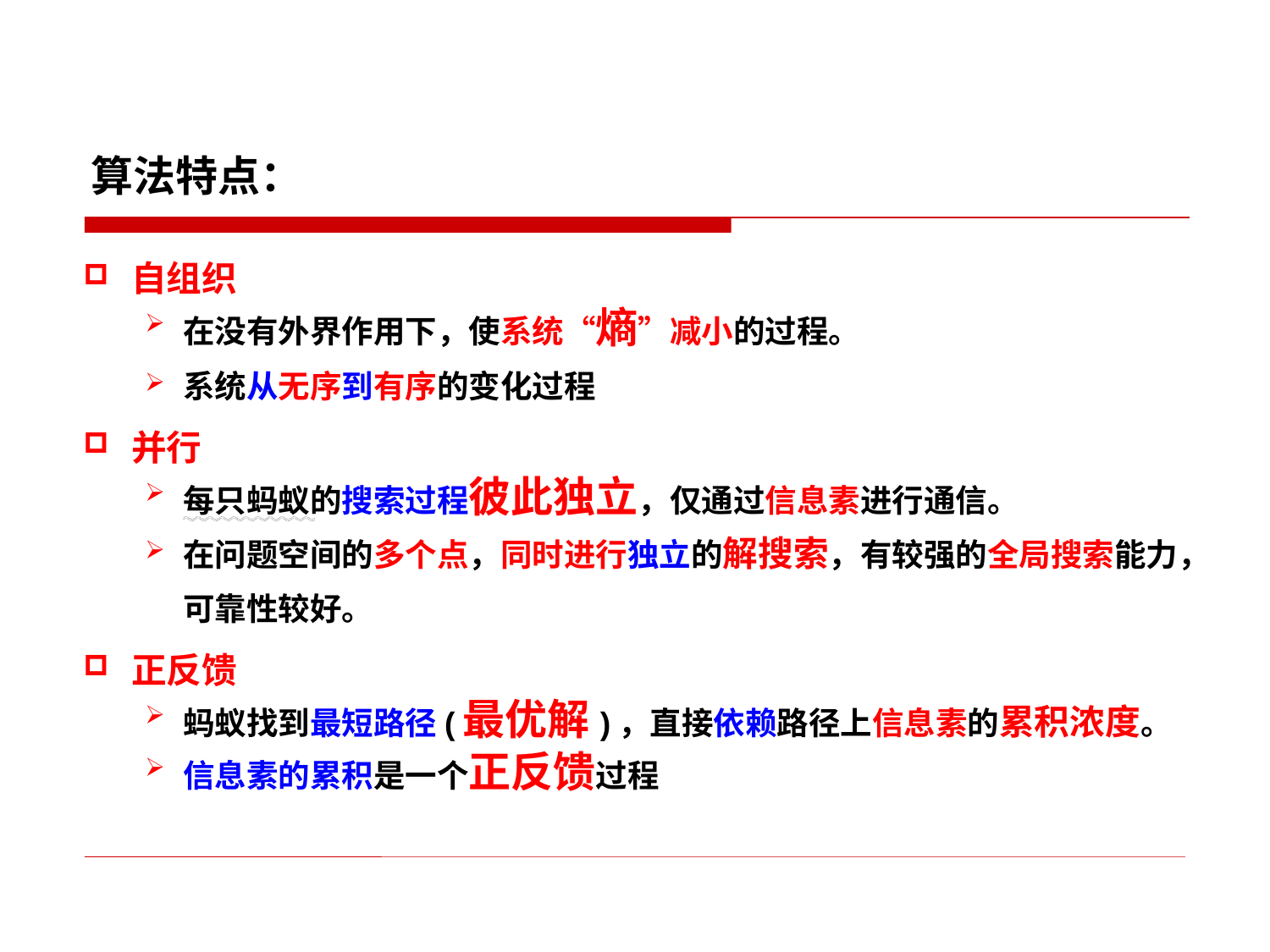

算法特点：
自组织
在没有外界作用下，使系统“熵”减小的过程。
系统从无序到有序的变化过程
并行
每只蚂蚁的搜索过程彼此独立，仅通过信息素进行通信。
在问题空间的多个点，同时进行独立的解搜索，有较强的全局搜索能力，可靠性较好。
正反馈
蚂蚁找到最短路径(最优解)，直接依赖路径上信息素的累积浓度。
信息素的累积是一个正反馈过程